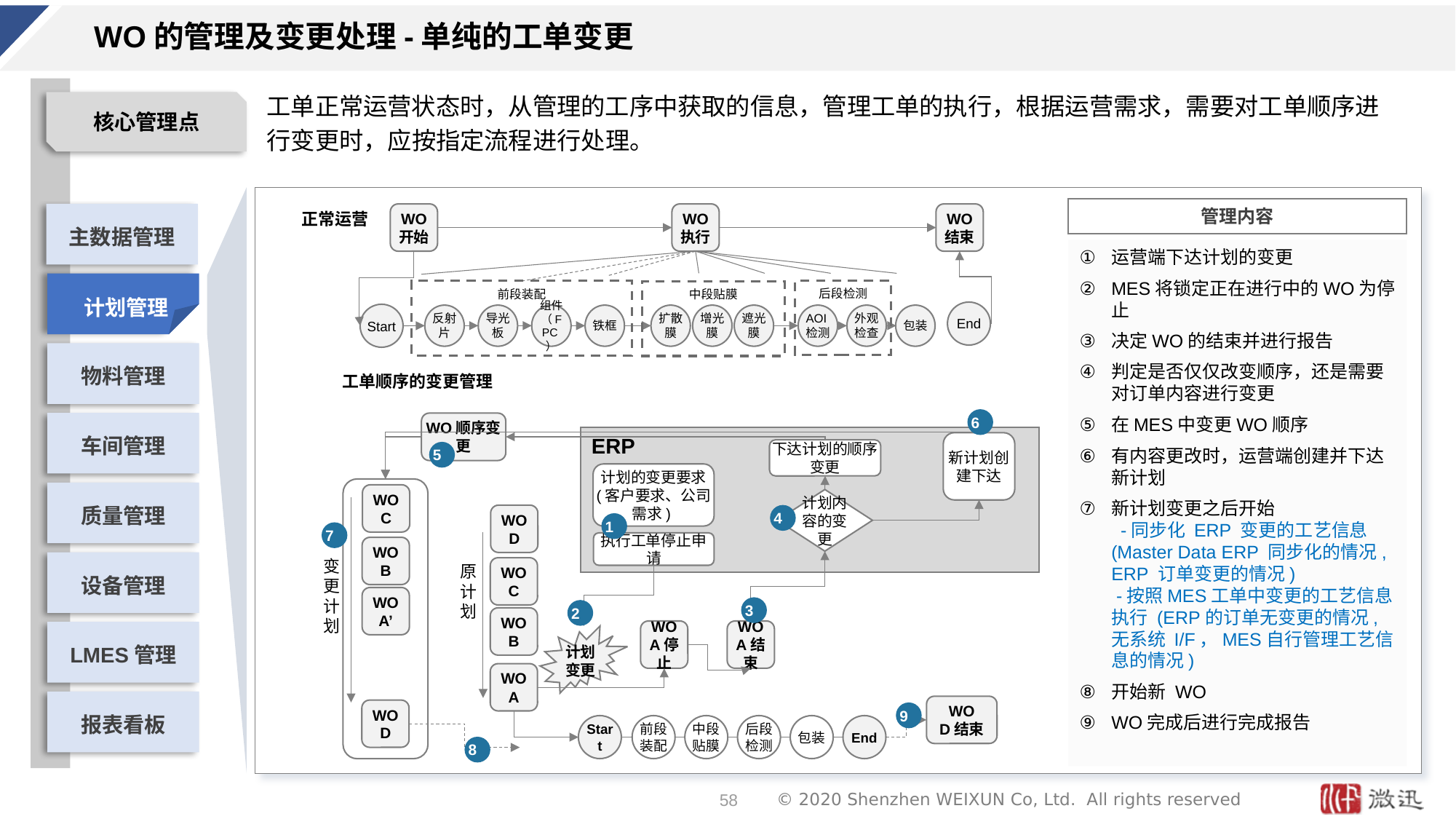

# WO的管理及变更处理-单纯的工单变更
工单正常运营状态时，从管理的工序中获取的信息，管理工单的执行，根据运营需求，需要对工单顺序进行变更时，应按指定流程进行处理。

正常运营
WO
开始
WO
执行
WO
结束
运营端下达计划的变更
MES将锁定正在进行中的WO为停止
决定WO的结束并进行报告
判定是否仅仅改变顺序，还是需要对订单内容进行变更
在MES中变更WO顺序
有内容更改时，运营端创建并下达新计划
新计划变更之后开始
 -同步化 ERP 变更的工艺信息 (Master Data ERP 同步化的情况, ERP 订单变更的情况)
 -按照MES工单中变更的工艺信息执行 (ERP的订单无变更的情况, 无系统 I/F，MES自行管理工艺信息的情况)
开始新 WO
WO完成后进行完成报告
后段检测
前段装配
中段贴膜
End
Start
反射片
导光板
组件（FPC）
铁框
扩散膜
增光膜
遮光膜
AOI检测
外观检查
包装
工单顺序的变更管理
6
WO顺序变更
ERP
新计划创建下达
下达计划的顺序变更
5
计划的变更要求
(客户要求、公司需求)

WO
C
计划内容的变更
4
WO
D
1
7
执行工单停止申请
WO
B
变更计划
原计划
WO
C
WO
A’
3
2
WO
B
WO
A停止
WO
A结束
计划变更
WO
A
WO
D结束
WO
D
9
Start
前段装配
中段贴膜
后段检测
包装
End
8
58